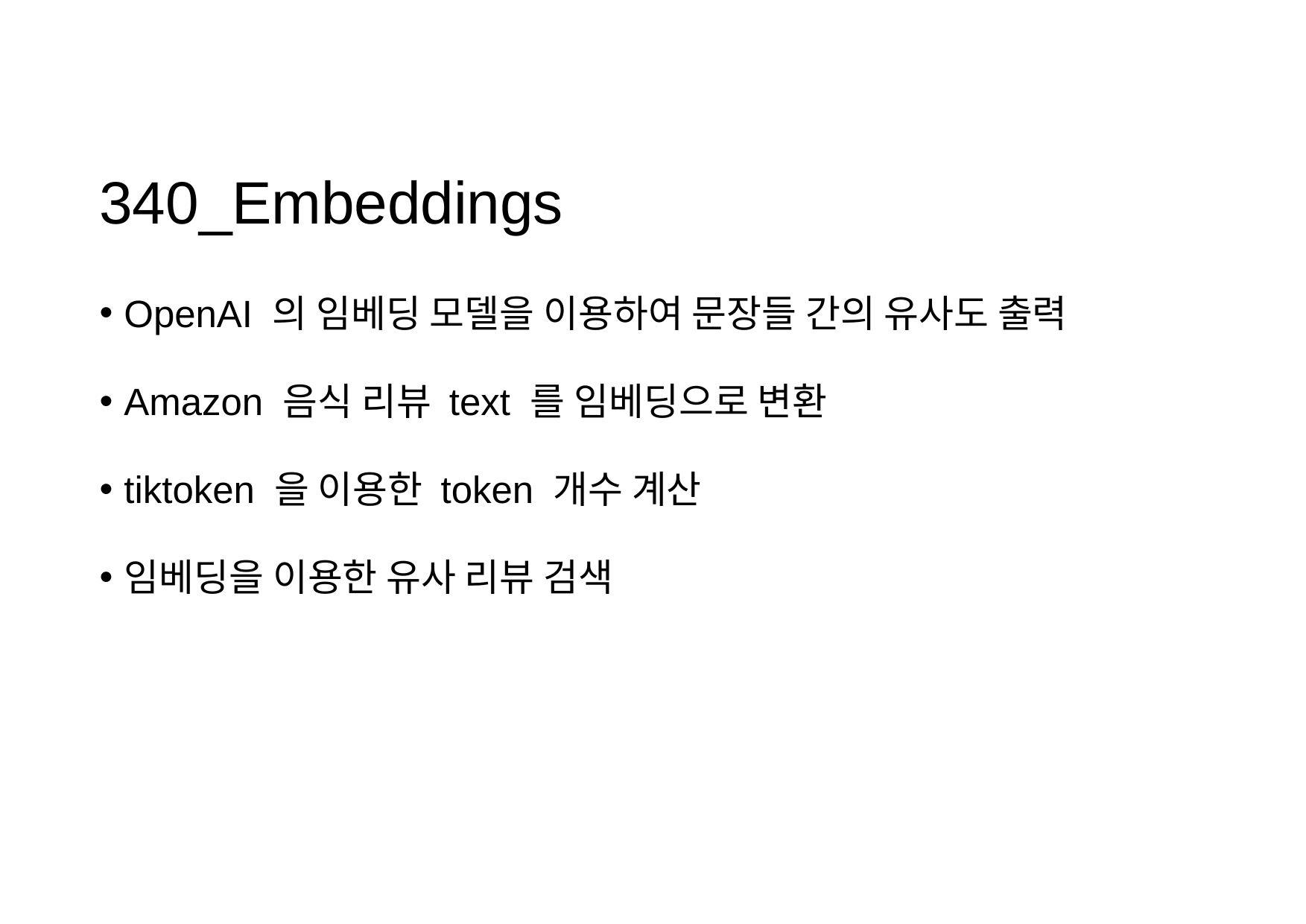

# 340_Embeddings
OpenAI 의 임베딩 모델을 이용하여 문장들 간의 유사도 출력

Amazon 음식 리뷰 text 를 임베딩으로 변환

tiktoken 을 이용한 token 개수 계산

임베딩을 이용한 유사 리뷰 검색